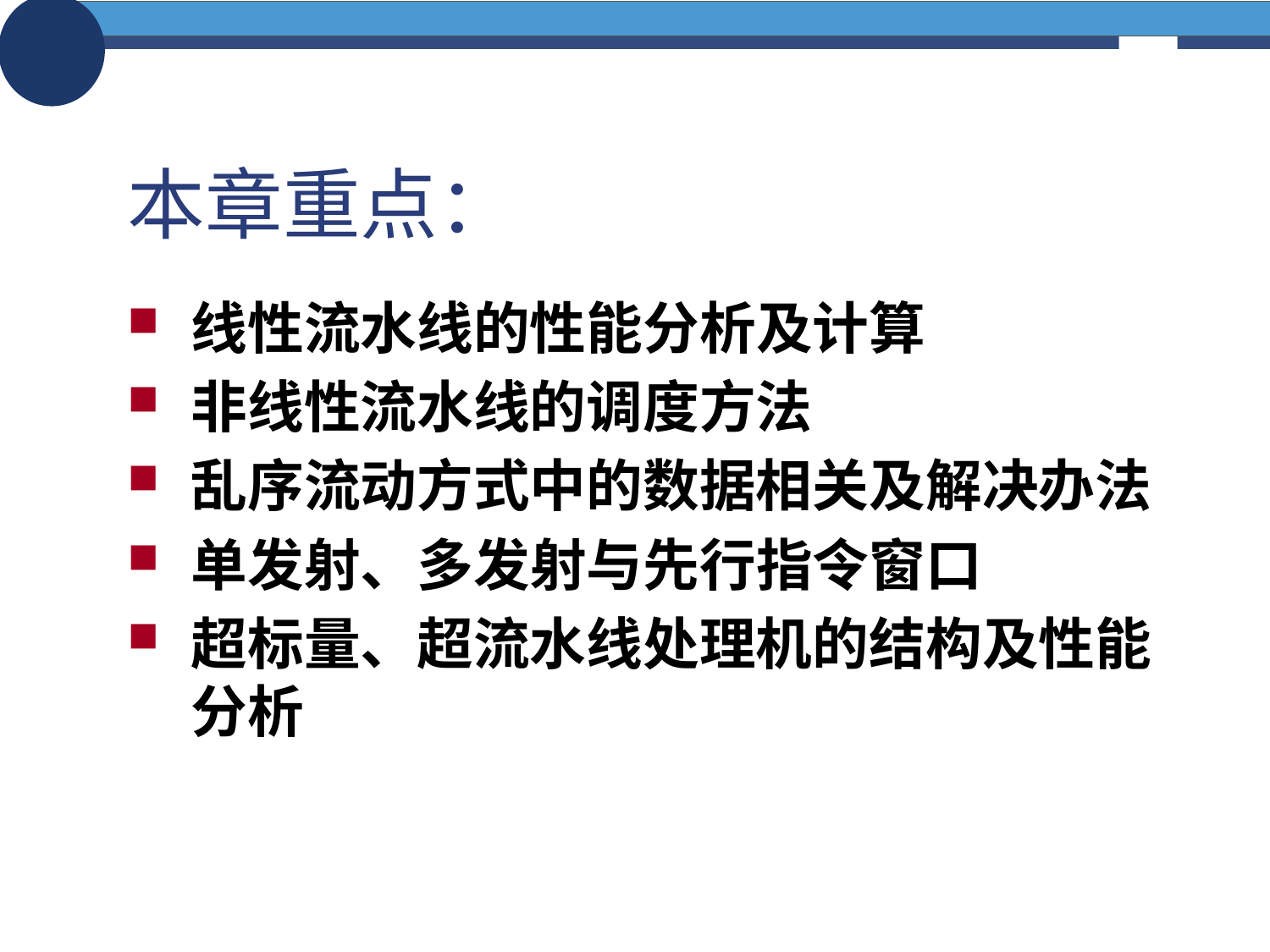

# 本章重点：
线性流水线的性能分析及计算
非线性流水线的调度方法
乱序流动方式中的数据相关及解决办法
单发射、多发射与先行指令窗口
超标量、超流水线处理机的结构及性能分析